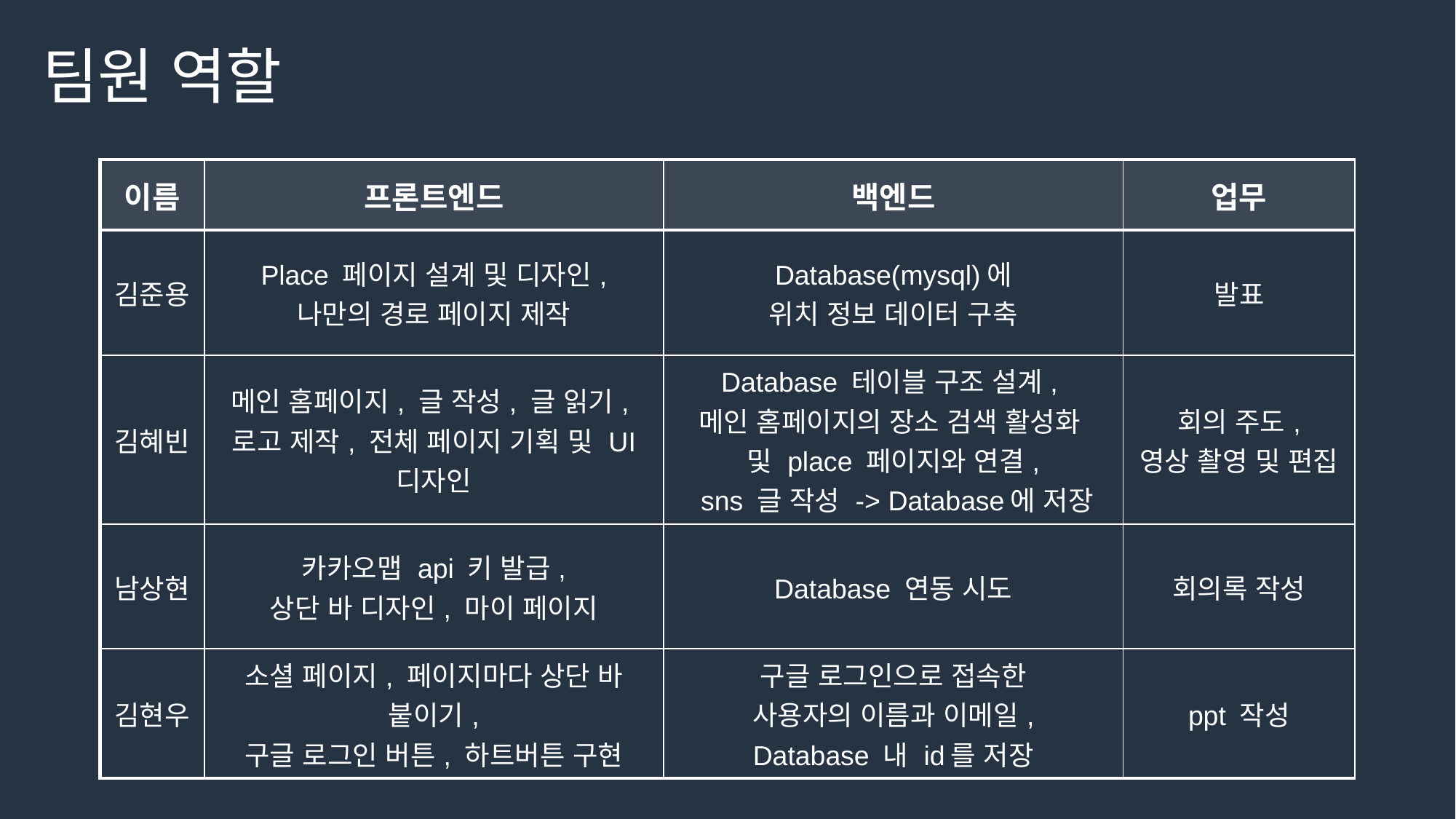

# 팀원 역할
| 이름 | 프론트엔드 | 백엔드 | 업무 |
| --- | --- | --- | --- |
| 김준용 | Place 페이지 설계 및 디자인, 나만의 경로 페이지 제작 | Database(mysql)에 위치 정보 데이터 구축 | 발표 |
| 김혜빈 | 메인 홈페이지, 글 작성, 글 읽기, 로고 제작, 전체 페이지 기획 및 UI 디자인 | Database 테이블 구조 설계, 메인 홈페이지의 장소 검색 활성화 및 place 페이지와 연결, sns 글 작성 -> Database에 저장 | 회의 주도, 영상 촬영 및 편집 |
| 남상현 | 카카오맵 api 키 발급, 상단 바 디자인, 마이 페이지 | Database 연동 시도 | 회의록 작성 |
| 김현우 | 소셜 페이지, 페이지마다 상단 바 붙이기, 구글 로그인 버튼, 하트버튼 구현 | 구글 로그인으로 접속한 사용자의 이름과 이메일, Database 내 id를 저장 | ppt 작성 |